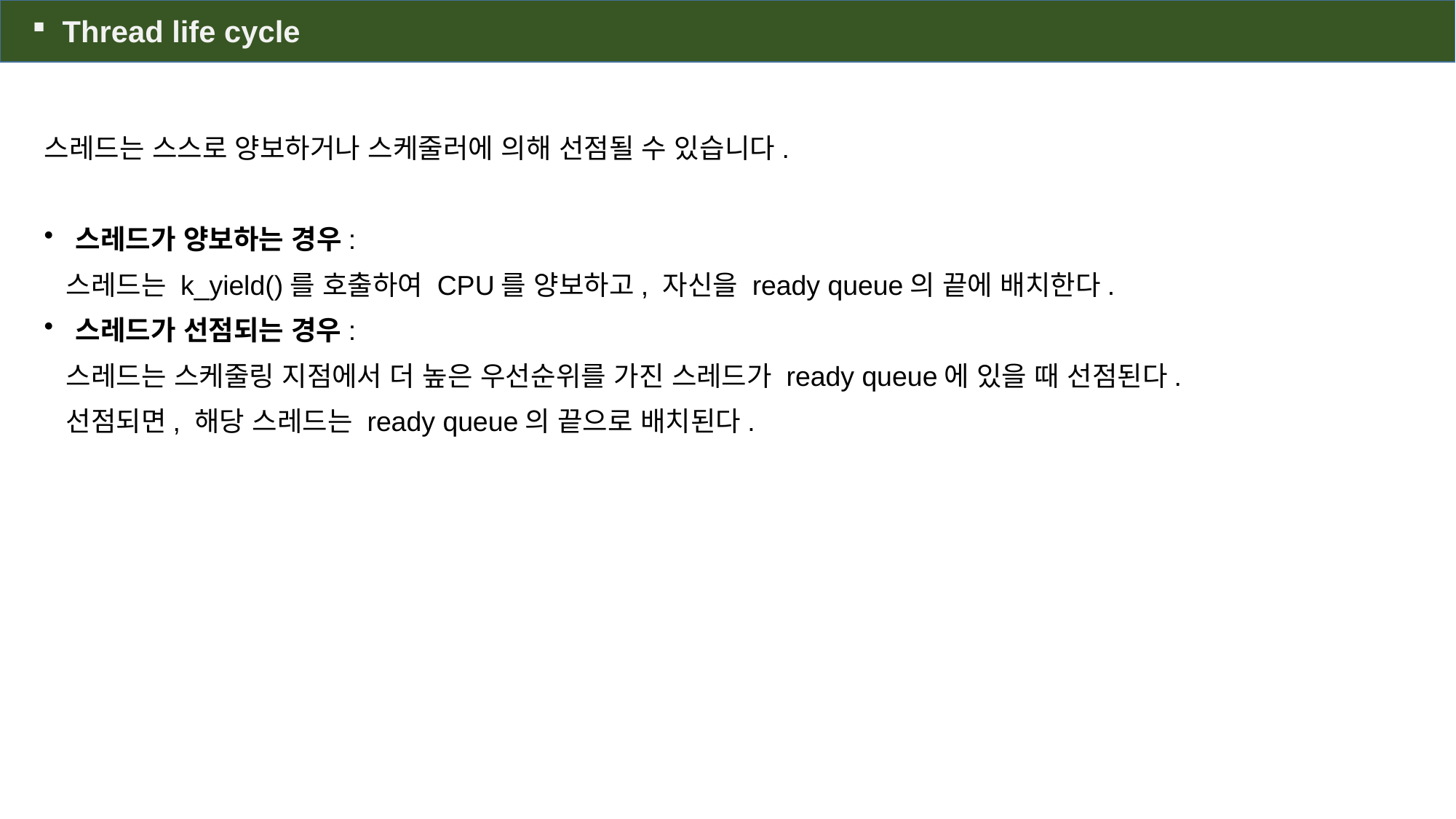

Thread life cycle
스레드는 스스로 양보하거나 스케줄러에 의해 선점될 수 있습니다.

  스레드가 양보하는 경우:
  스레드는 k_yield()를 호출하여 CPU를 양보하고, 자신을 ready queue의 끝에 배치한다.
  스레드가 선점되는 경우:
  스레드는 스케줄링 지점에서 더 높은 우선순위를 가진 스레드가 ready queue에 있을 때 선점된다.
  선점되면, 해당 스레드는 ready queue의 끝으로 배치된다.